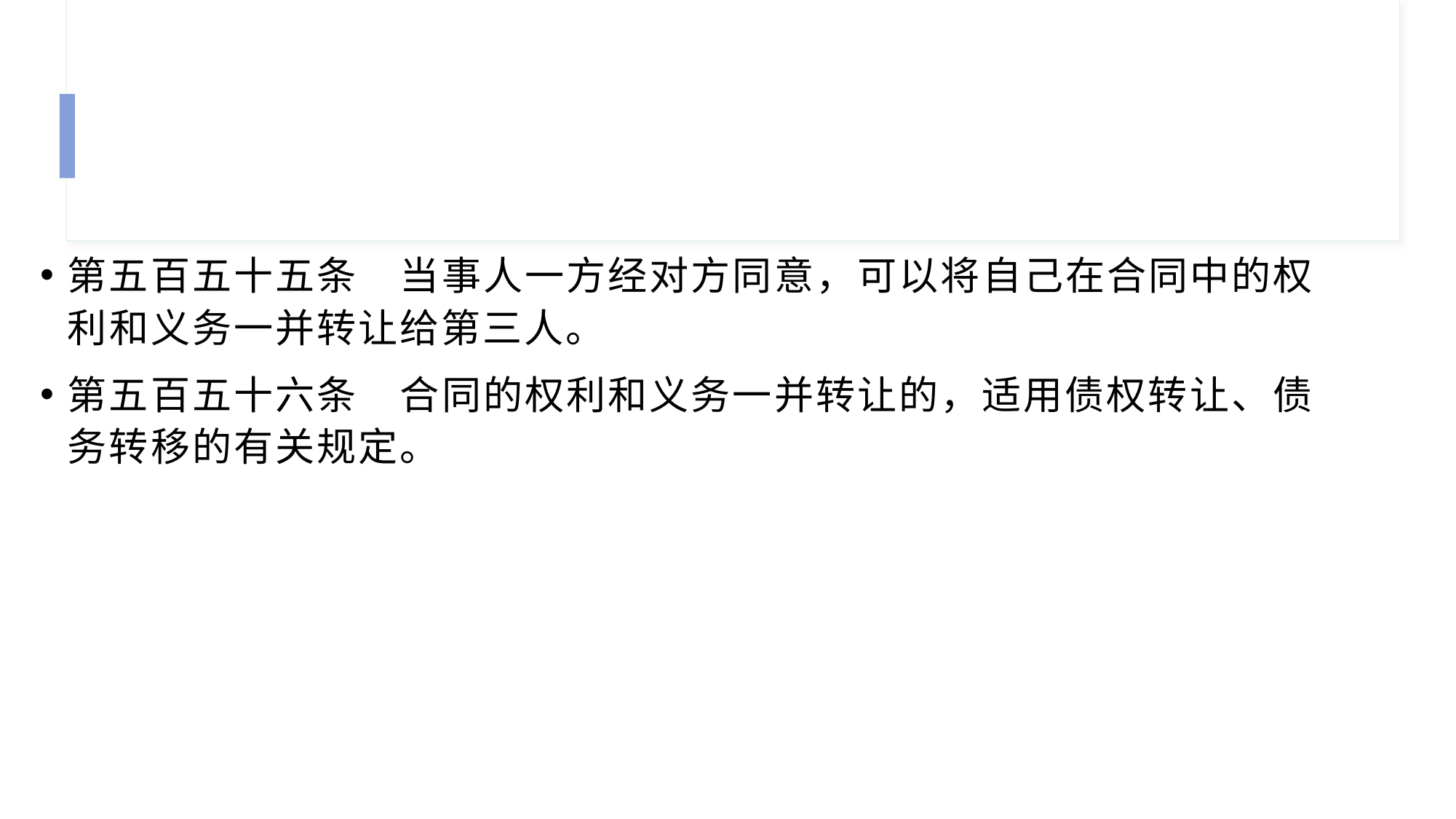

#
第五百五十五条　当事人一方经对方同意，可以将自己在合同中的权利和义务一并转让给第三人。
第五百五十六条　合同的权利和义务一并转让的，适用债权转让、债务转移的有关规定。